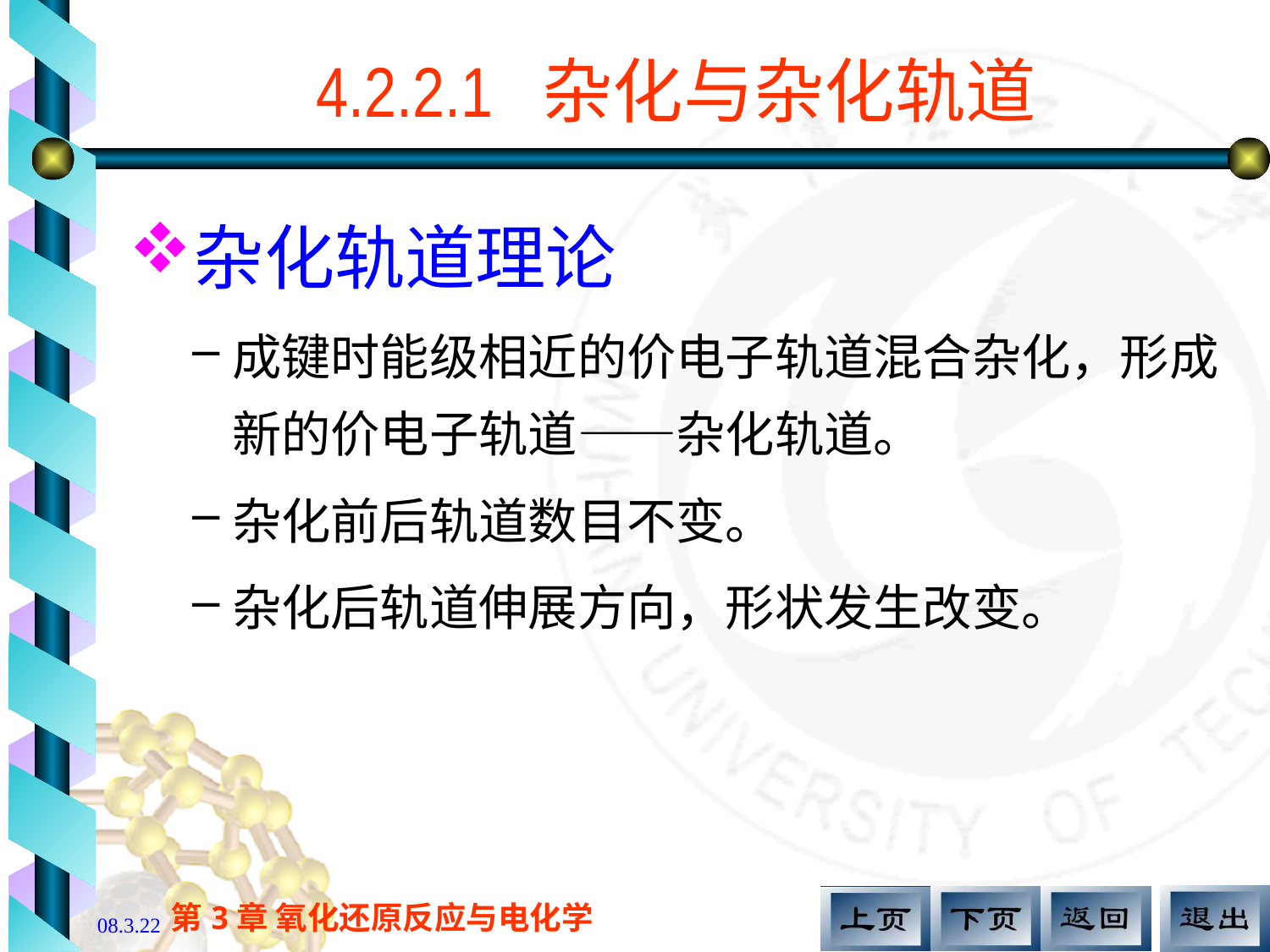

# 4.2.2.1  杂化与杂化轨道
杂化轨道理论
成键时能级相近的价电子轨道混合杂化，形成新的价电子轨道——杂化轨道。
杂化前后轨道数目不变。
杂化后轨道伸展方向，形状发生改变。